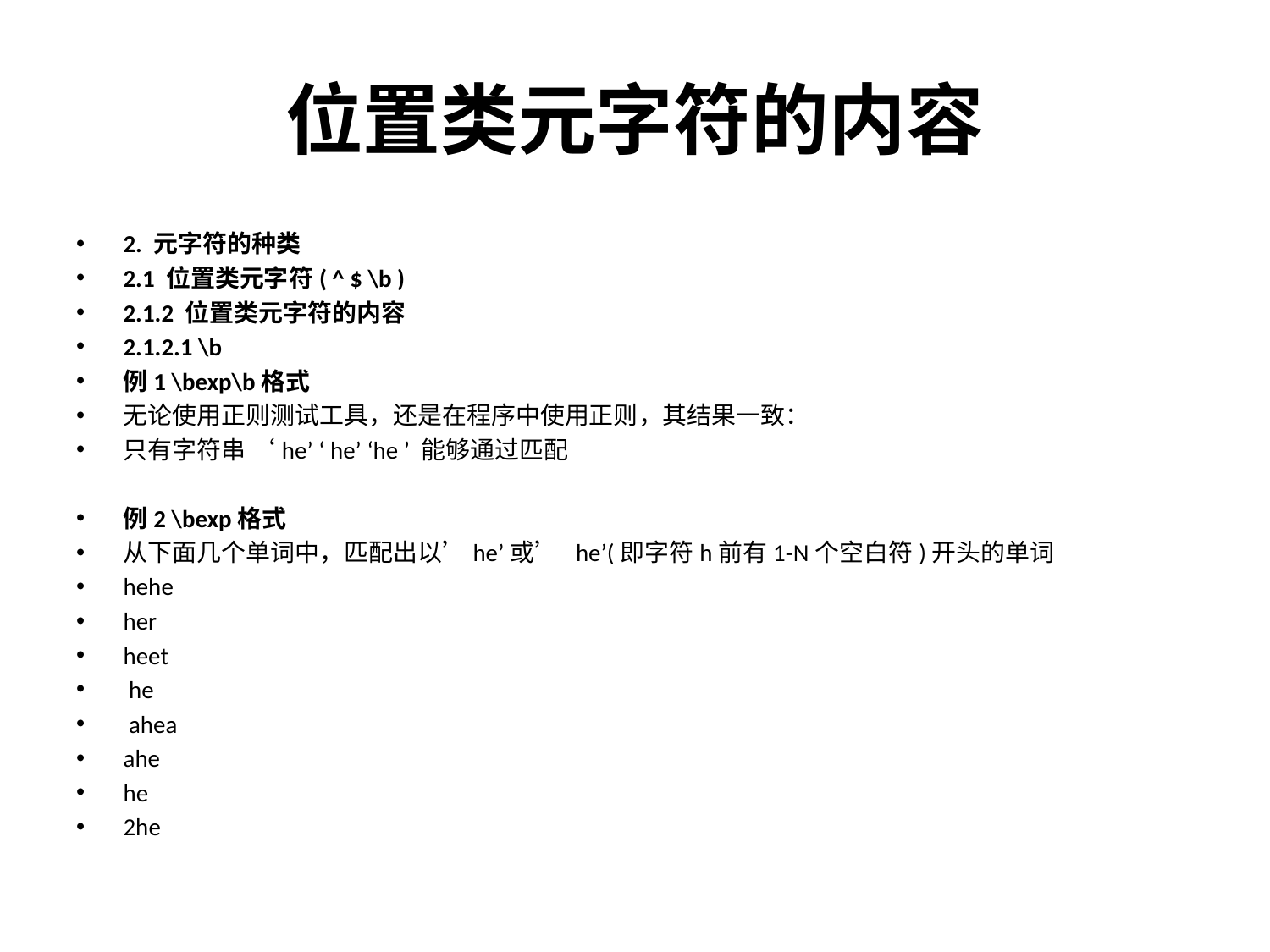

# 位置类元字符的内容
2. 元字符的种类
2.1 位置类元字符( ^ $ \b )
2.1.2 位置类元字符的内容
2.1.2.1 \b
例1 \bexp\b格式
无论使用正则测试工具，还是在程序中使用正则，其结果一致：
只有字符串 ‘he’ ‘ he’ ‘he ’ 能够通过匹配

例2 \bexp格式
从下面几个单词中，匹配出以’he’或’  he’(即字符h前有1-N个空白符)开头的单词
hehe
her
heet
 he
 ahea
ahe
he
2he